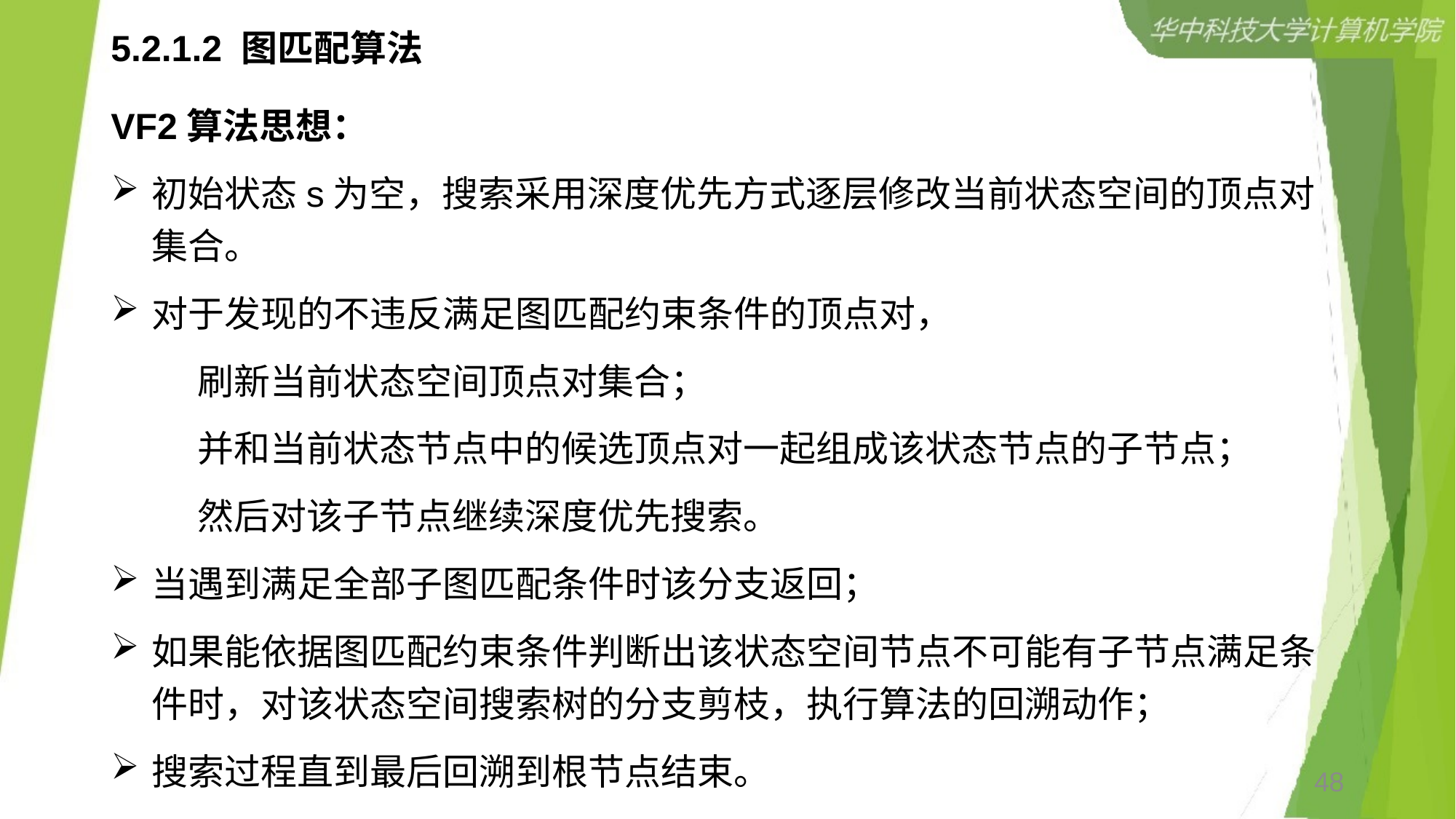

# 5.2.1.2 图匹配算法
VF2算法思想：
初始状态s为空，搜索采用深度优先方式逐层修改当前状态空间的顶点对集合。
对于发现的不违反满足图匹配约束条件的顶点对，
刷新当前状态空间顶点对集合；
并和当前状态节点中的候选顶点对一起组成该状态节点的子节点；
然后对该子节点继续深度优先搜索。
当遇到满足全部子图匹配条件时该分支返回；
如果能依据图匹配约束条件判断出该状态空间节点不可能有子节点满足条件时，对该状态空间搜索树的分支剪枝，执行算法的回溯动作；
搜索过程直到最后回溯到根节点结束。
48